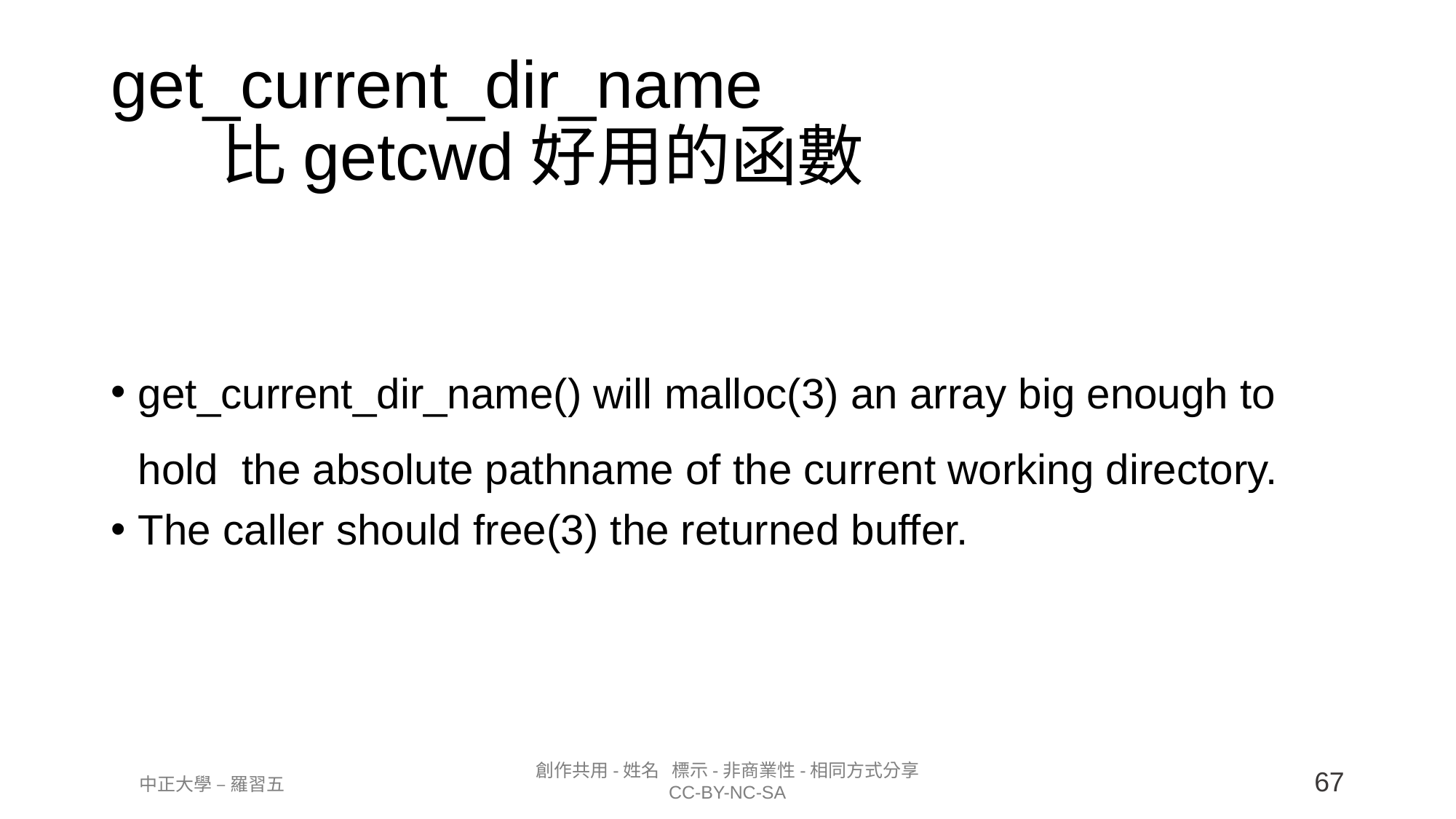

get_current_dir_name
	比getcwd好用的函數
get_current_dir_name() will malloc(3) an array big enough to  hold  the absolute pathname of the current working directory.
The caller should free(3) the returned buffer.